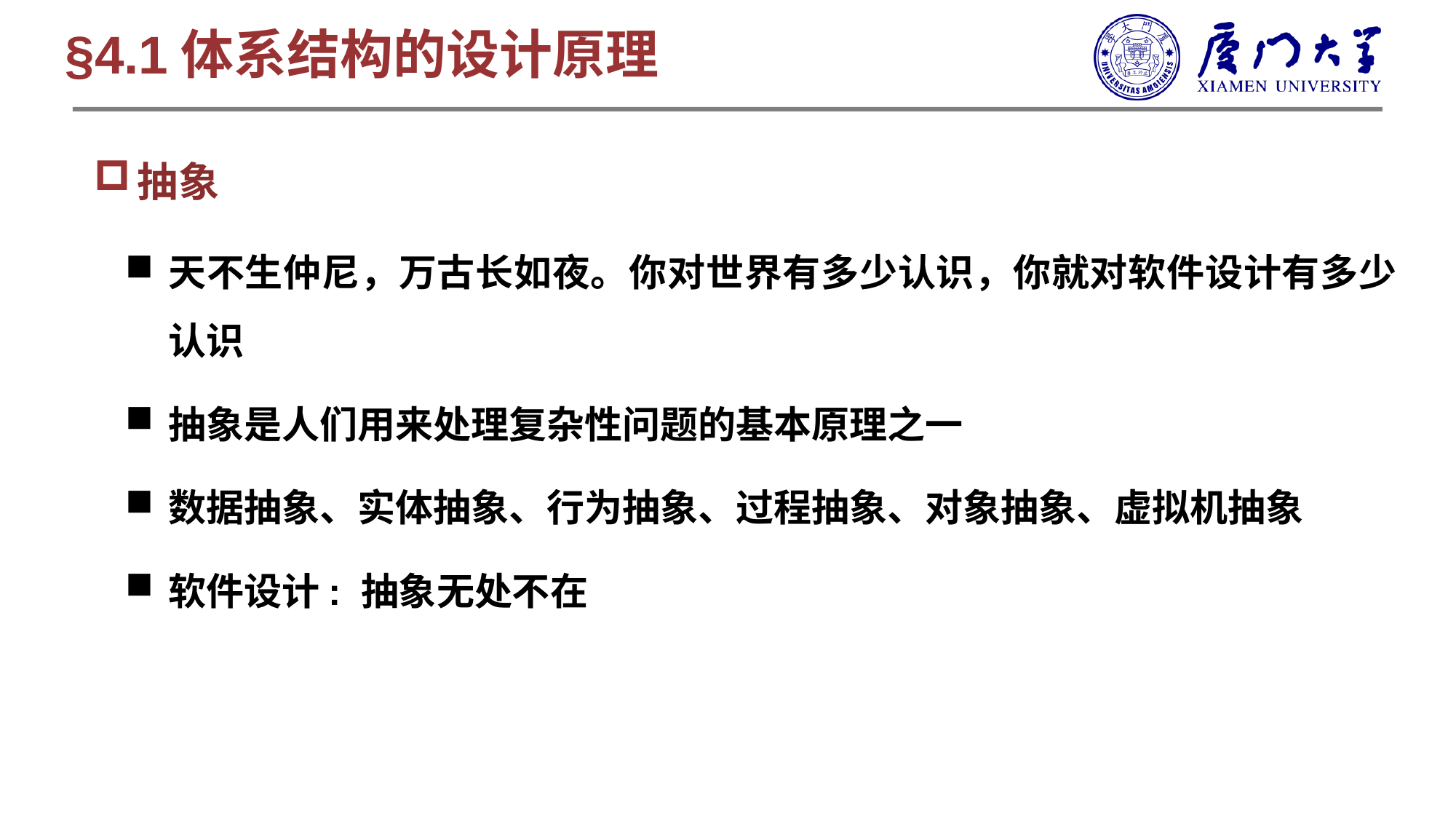

§4.1体系结构的设计原理
抽象
天不生仲尼，万古长如夜。你对世界有多少认识，你就对软件设计有多少认识
抽象是人们用来处理复杂性问题的基本原理之一
数据抽象、实体抽象、行为抽象、过程抽象、对象抽象、虚拟机抽象
软件设计: 抽象无处不在